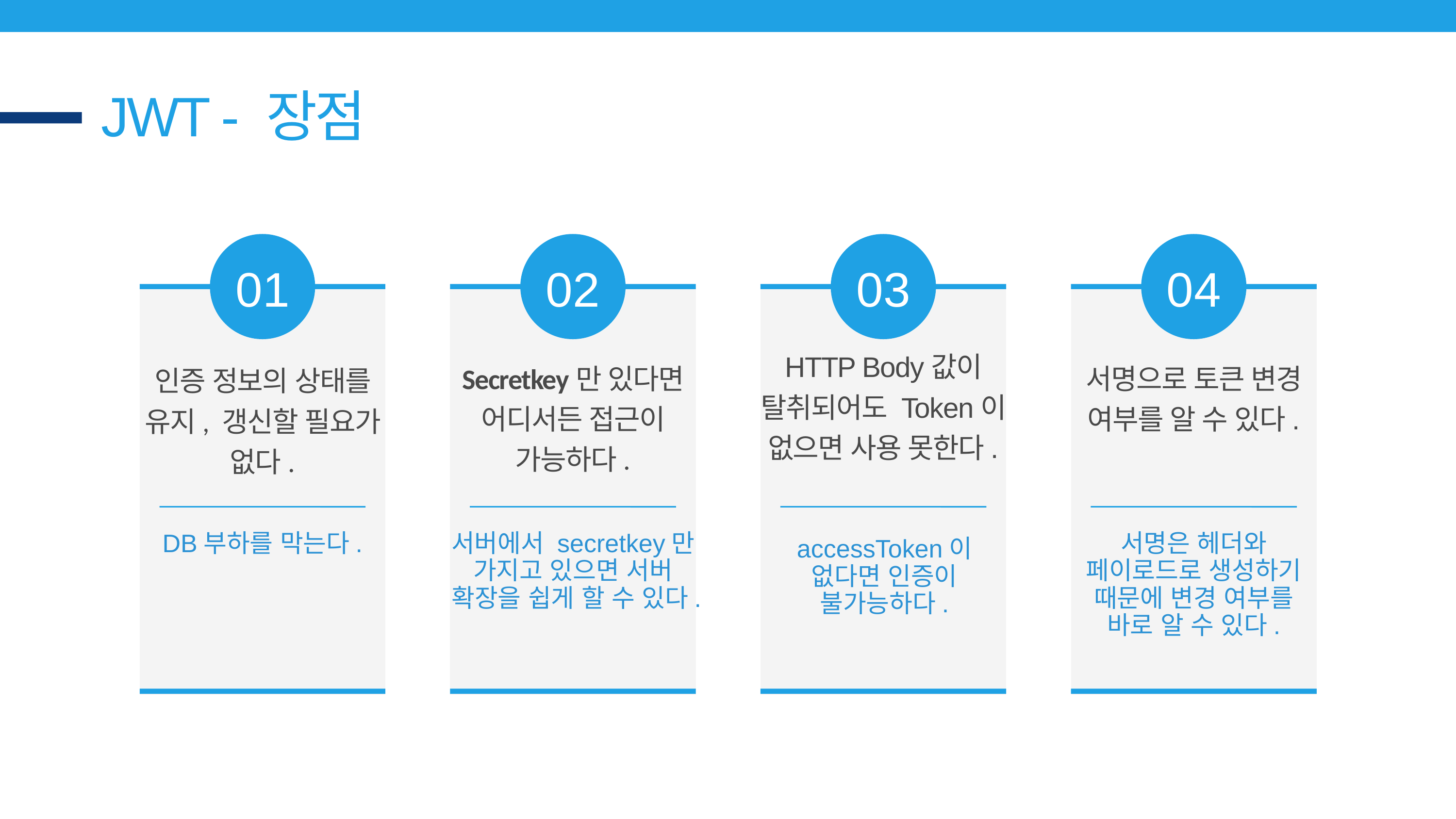

JWT - 장점

01

02

03

04

HTTP Body값이 탈취되어도 Token이 없으면 사용 못한다.
Secretkey만 있다면 어디서든 접근이 가능하다.
서명으로 토큰 변경 여부를 알 수 있다.
인증 정보의 상태를 유지, 갱신할 필요가 없다.

DB부하를 막는다.
서버에서 secretkey만 가지고 있으면 서버 확장을 쉽게 할 수 있다.
서명은 헤더와 페이로드로 생성하기 때문에 변경 여부를 바로 알 수 있다.
accessToken이 없다면 인증이 불가능하다.